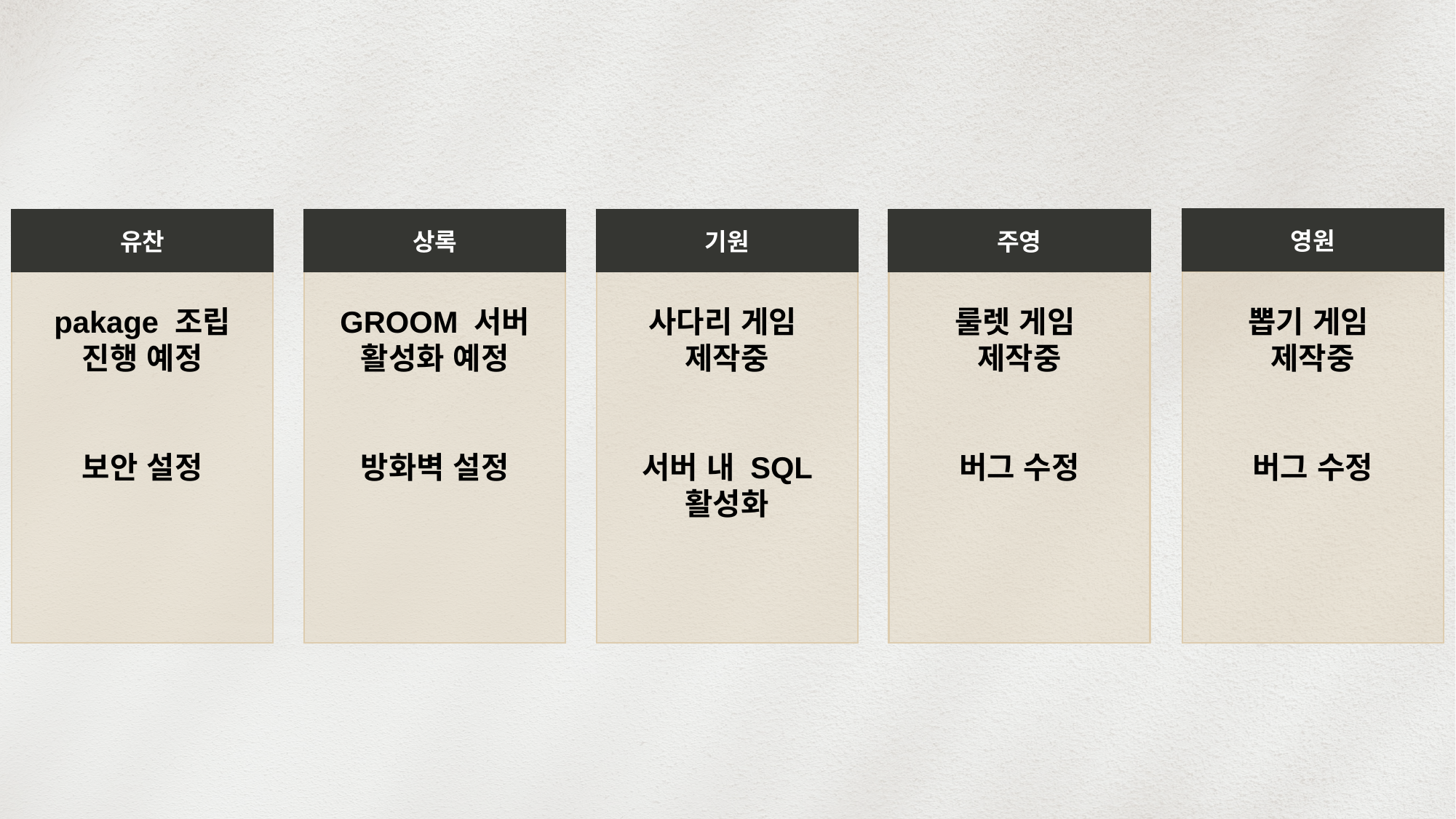

영원

뽑기 게임
제작중
버그 수정

유찬

pakage 조립 진행 예정

보안 설정

상록

GROOM 서버 활성화 예정
방화벽 설정
기원

사다리 게임
제작중

서버 내 SQL 활성화
주영

룰렛 게임
제작중

버그 수정